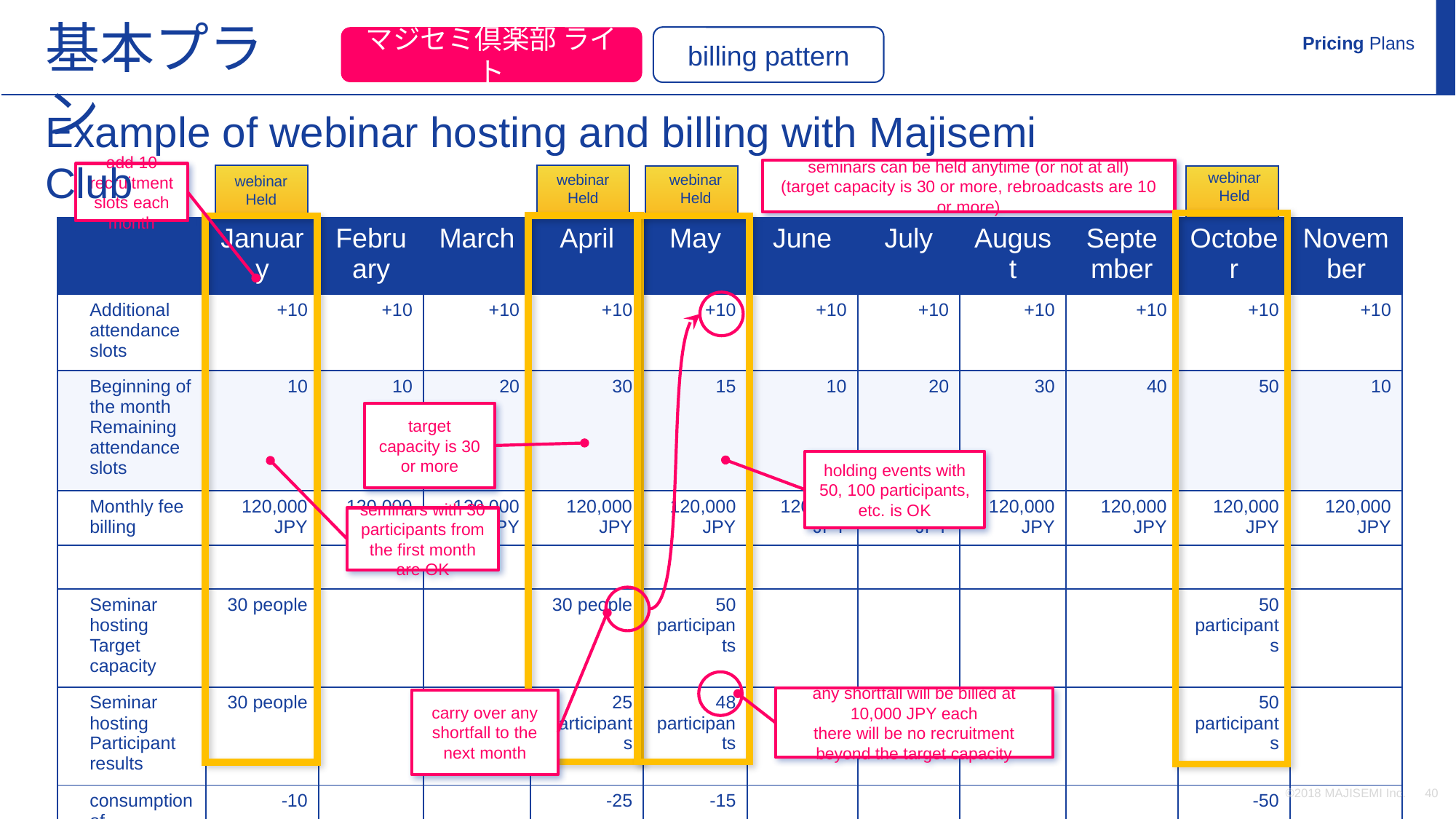

基本プラン
Pricing Plans
マジセミ倶楽部 ライト
billing pattern
Example of webinar hosting and billing with Majisemi Club
seminars can be held anytime (or not at all)
(target capacity is 30 or more, rebroadcasts are 10 or more)
webinar
Held
add 10 recruitment slots each month
webinar
Held
webinar
Held

webinar
Held

|  | January | February | March | April | May | June | July | August | September | October | November |
| --- | --- | --- | --- | --- | --- | --- | --- | --- | --- | --- | --- |
| Additional attendance slots | +10 | +10 | +10 | +10 | +10 | +10 | +10 | +10 | +10 | +10 | +10 |
| Beginning of the month Remaining attendance slots | 10 | 10 | 20 | 30 | 15 | 10 | 20 | 30 | 40 | 50 | 10 |
| Monthly fee billing | 120,000 JPY | 120,000 JPY | 120,000 JPY | 120,000 JPY | 120,000 JPY | 120,000 JPY | 120,000 JPY | 120,000 JPY | 120,000 JPY | 120,000 JPY | 120,000 JPY |
|  |  |  |  |  |  |  |  |  |  |  |  |
| Seminar hosting Target capacity | 30 people |  |  | 30 people | 50 participants |  |  |  |  | 50 participants |  |
| Seminar hosting Participant results | 30 people |  |  | 25 participants | 48 participants |  |  |  |  | 50 participants |  |
| consumption of recruitment slots | -10 |  |  | -25 | -15 |  |  |  |  | -50 |  |
| end of the month Remaining attendance slots | 0 | 10 | 20 | 5 | 0 | 10 | 20 | 30 | 40 | 0 | 10 |
|  |  |  |  |  |  |  |  |  |  |  |  |
| Additional participant slots | 20 |  |  |  | 33 |  |  |  |  |  |  |
| Additional participant slots billing | 200,000 JPY |  |  |  | 330,000 JPY |  |  |  |  |  |  |

target capacity is 30 or more
holding events with 50, 100 participants, etc. is OK
seminars with 30 participants from the first month are OK

carry over any shortfall to the next month

any shortfall will be billed at 10,000 JPY each
there will be no recruitment beyond the target capacity
©2018 MAJISEMI Inc.
40